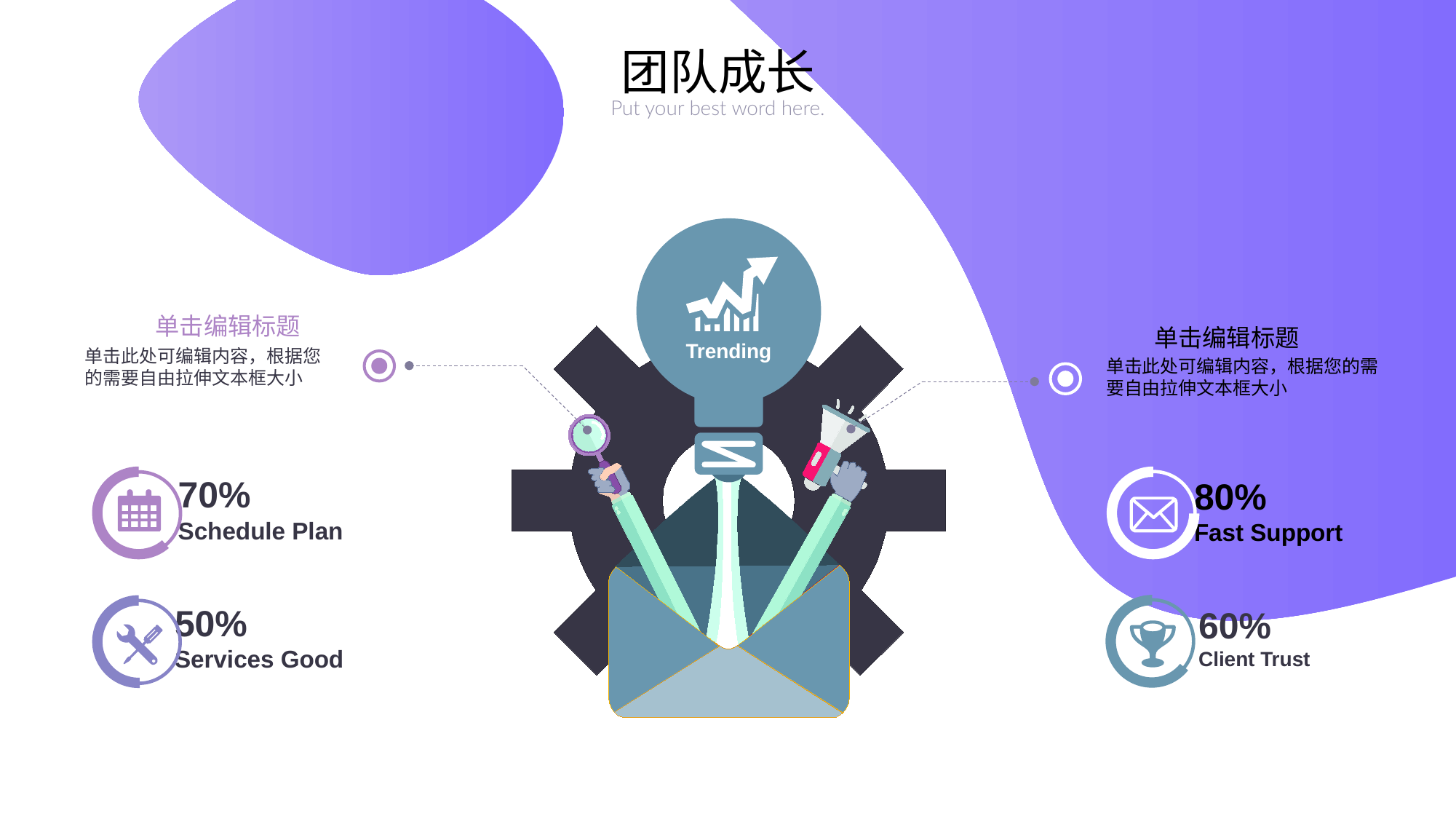

团队成长
Put your best word here.

Trending
单击编辑标题
单击此处可编辑内容，根据您的需要自由拉伸文本框大小
单击编辑标题
单击此处可编辑内容，根据您的需要自由拉伸文本框大小

70%
Schedule Plan

80%
Fast Support
50%
Services Good

60%
Client Trust